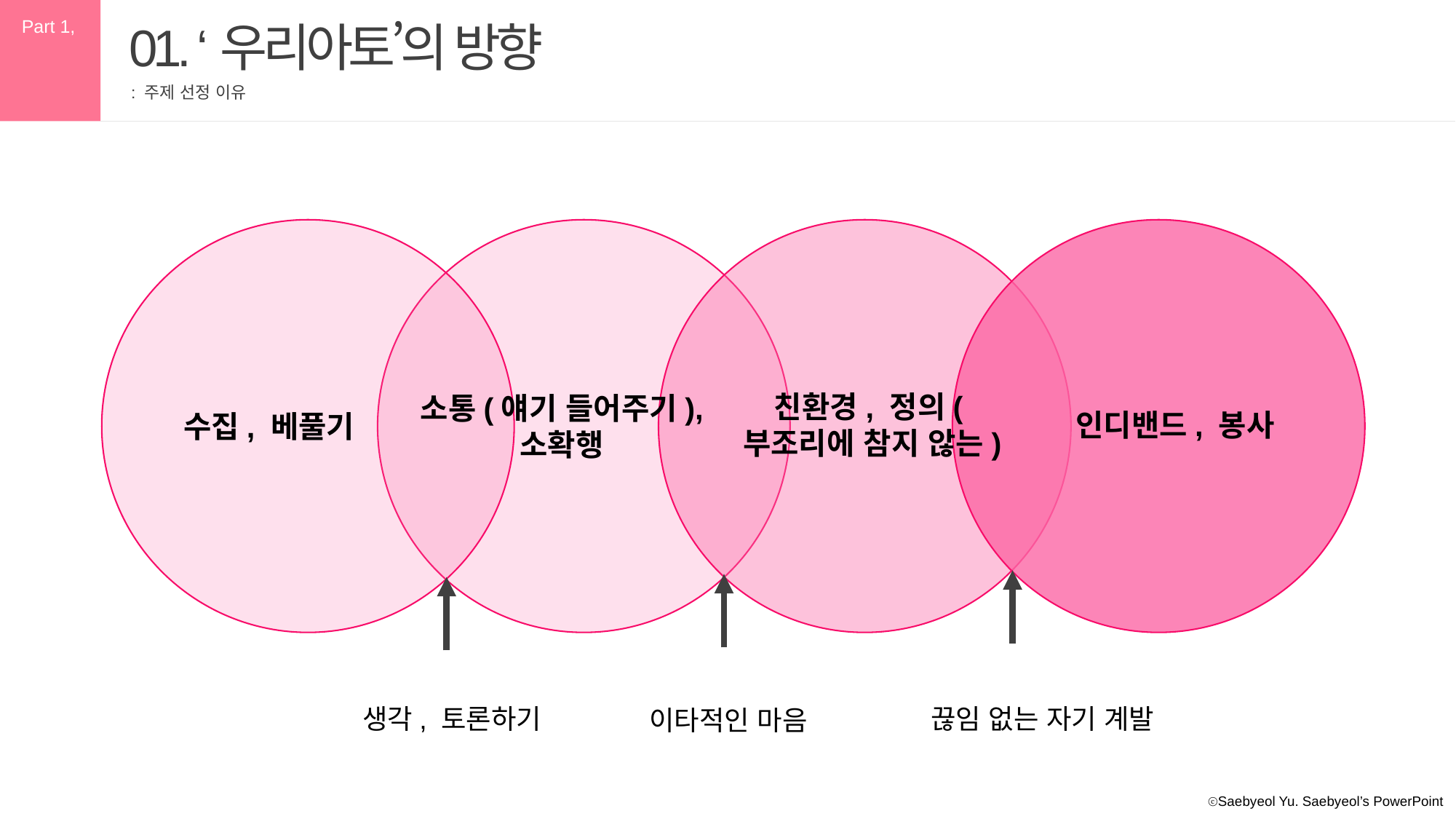

Part 1,
01. ‘우리아토’의 방향
: 주제 선정 이유

친환경, 정의(부조리에 참지 않는)
소통(얘기 들어주기), 소확행
인디밴드, 봉사
수집, 베풀기
생각, 토론하기
끊임 없는 자기 계발
이타적인 마음